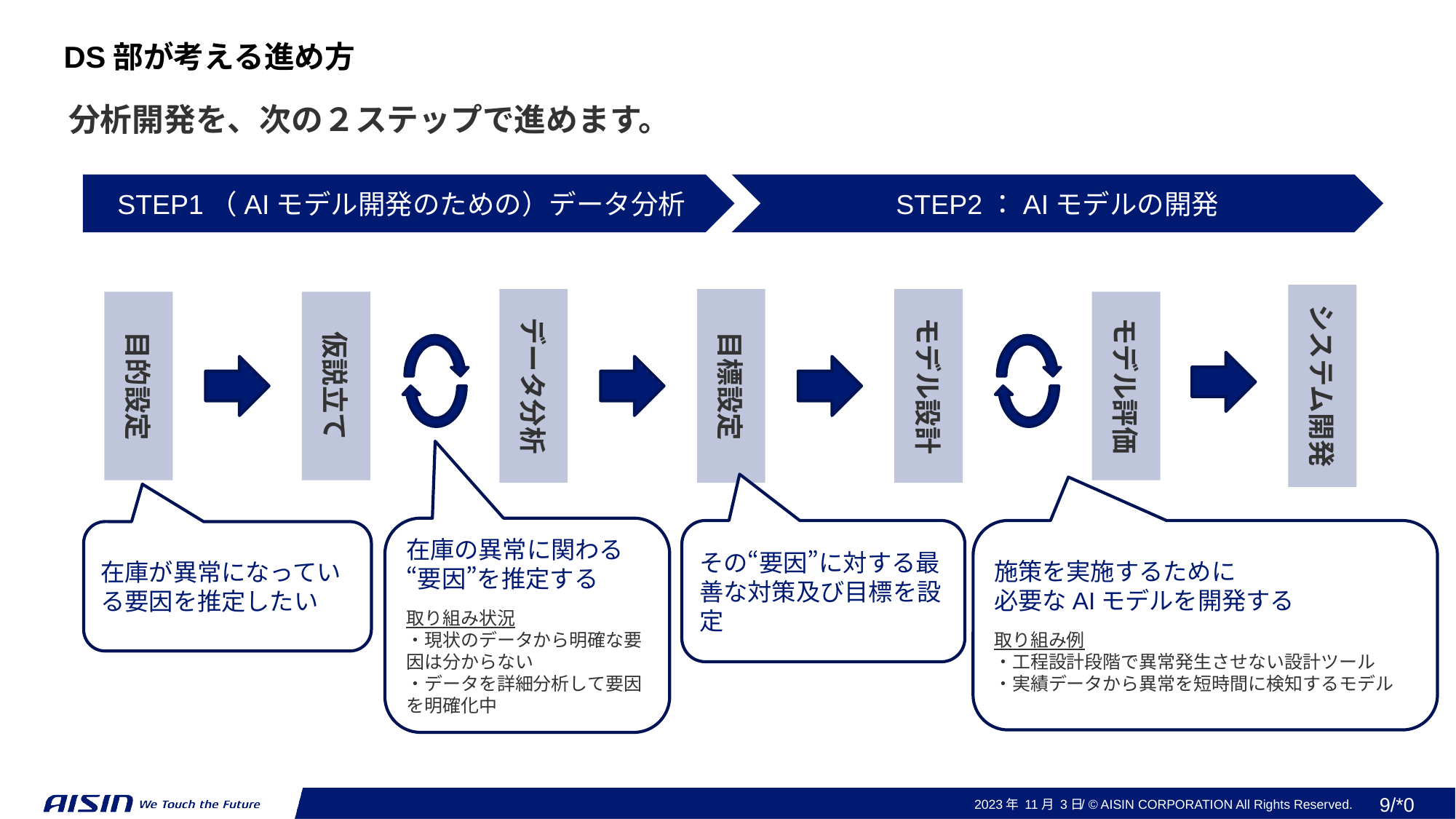

DS部が考える進め方

分析開発を、次の２ステップで進めます。
STEP1（AIモデル開発のための）データ分析
STEP2：AIモデルの開発
システム開発
データ分析
目標設定
モデル設計
目的設定
仮説立て
モデル評価

在庫の異常に関わる　“要因”を推定する

取り組み状況
・現状のデータから明確な要因は分からない
・データを詳細分析して要因を明確化中
その“要因”に対する最善な対策及び目標を設定
施策を実施するために
必要なAIモデルを開発する

取り組み例
・工程設計段階で異常発生させない設計ツール
・実績データから異常を短時間に検知するモデル
在庫が異常になっている要因を推定したい
2023年 11月 3日